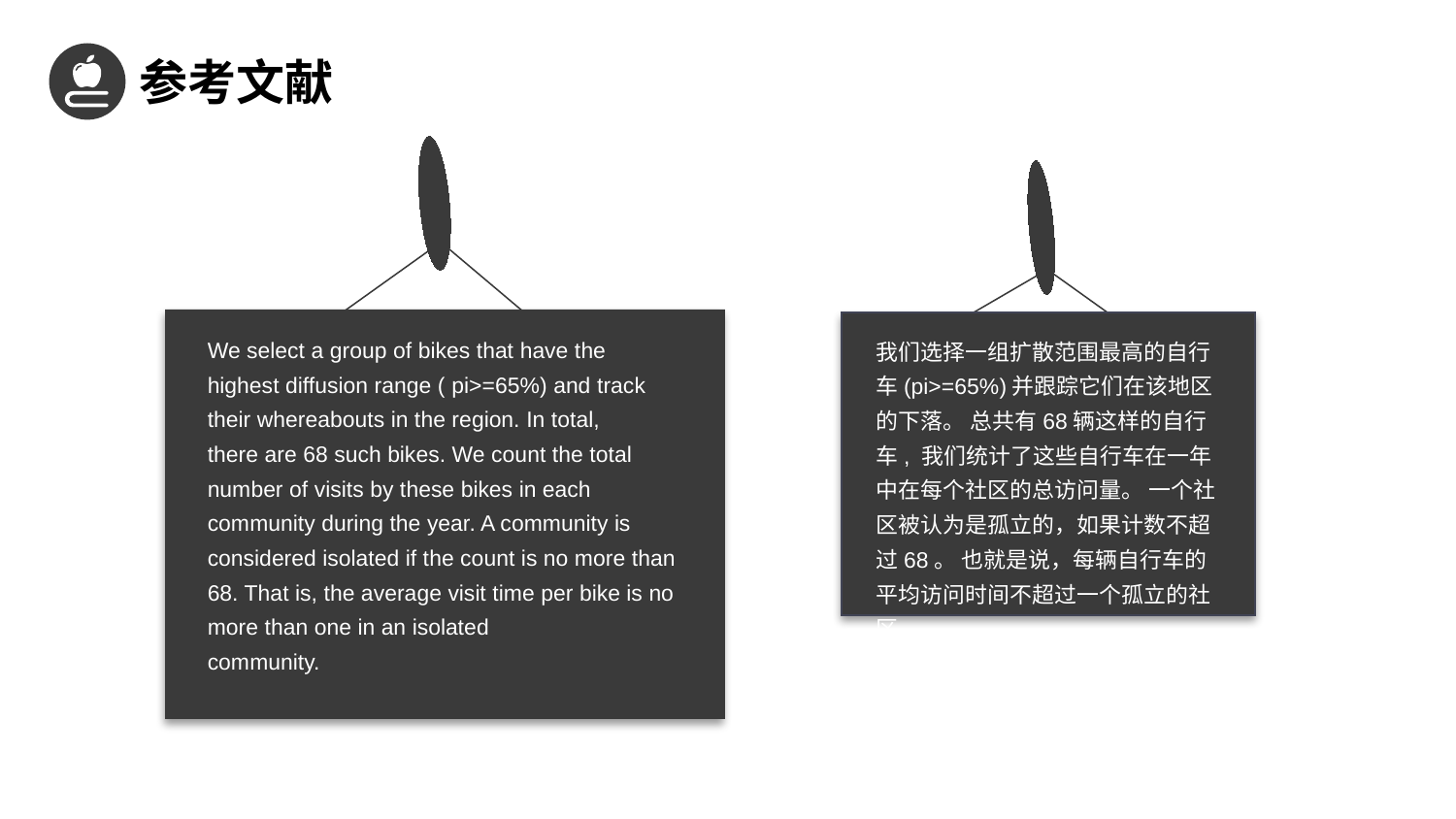

应用前景

参考文献

We select a group of bikes that have the highest diffusion range ( pi>=65%) and track their whereabouts in the region. In total,
there are 68 such bikes. We count the total number of visits by these bikes in each community during the year. A community is
considered isolated if the count is no more than 68. That is, the average visit time per bike is no more than one in an isolated
community.
我们选择一组扩散范围最高的自行车(pi>=65%)并跟踪它们在该地区的下落。 总共有68辆这样的自行车, 我们统计了这些自行车在一年中在每个社区的总访问量。 一个社区被认为是孤立的，如果计数不超过68。 也就是说，每辆自行车的平均访问时间不超过一个孤立的社区。